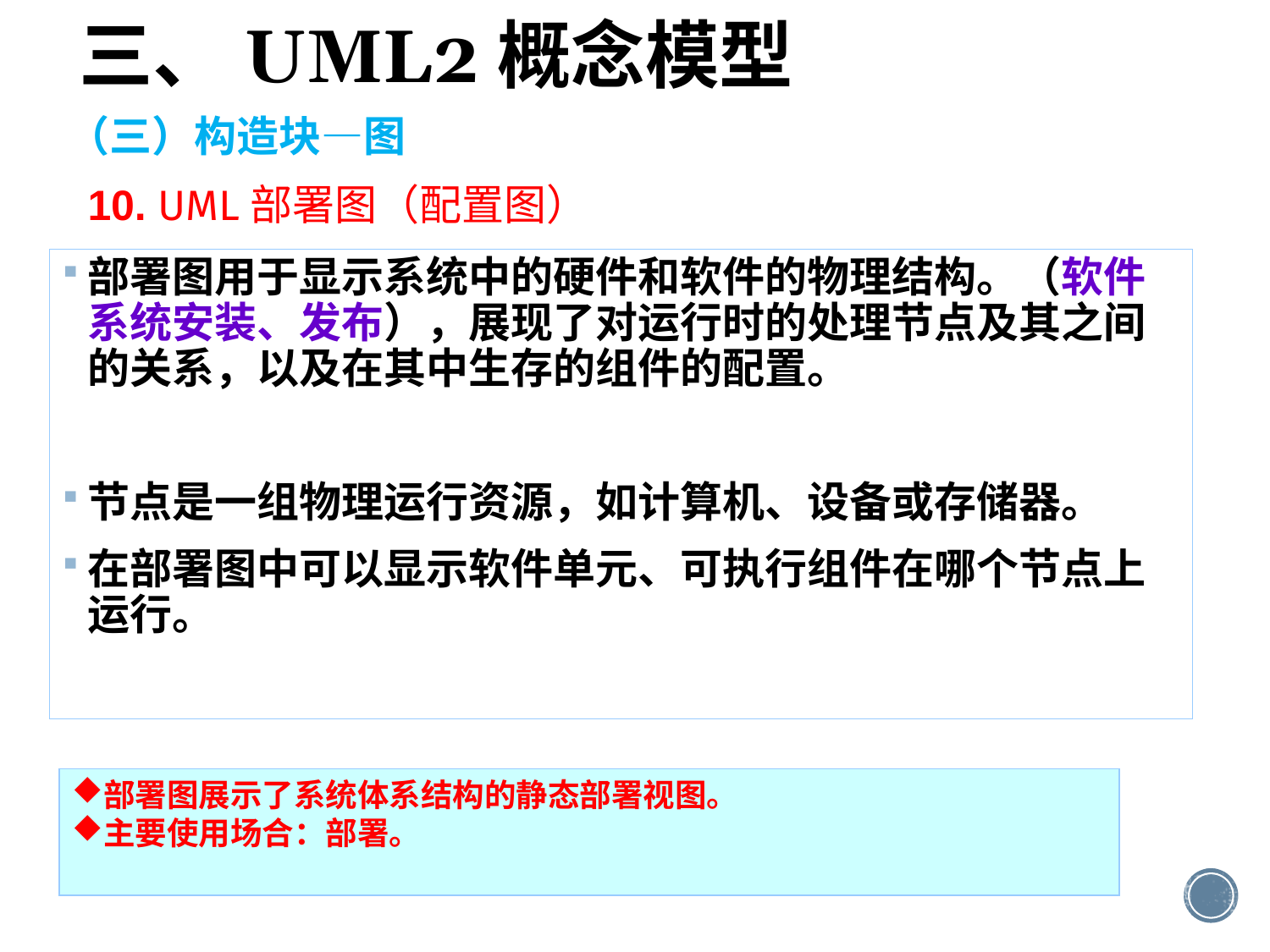

三、UML2概念模型
（三）构造块—图
10. UML部署图（配置图）
部署图用于显示系统中的硬件和软件的物理结构。（软件系统安装、发布），展现了对运行时的处理节点及其之间的关系，以及在其中生存的组件的配置。

节点是一组物理运行资源，如计算机、设备或存储器。
在部署图中可以显示软件单元、可执行组件在哪个节点上运行。
部署图展示了系统体系结构的静态部署视图。
主要使用场合：部署。